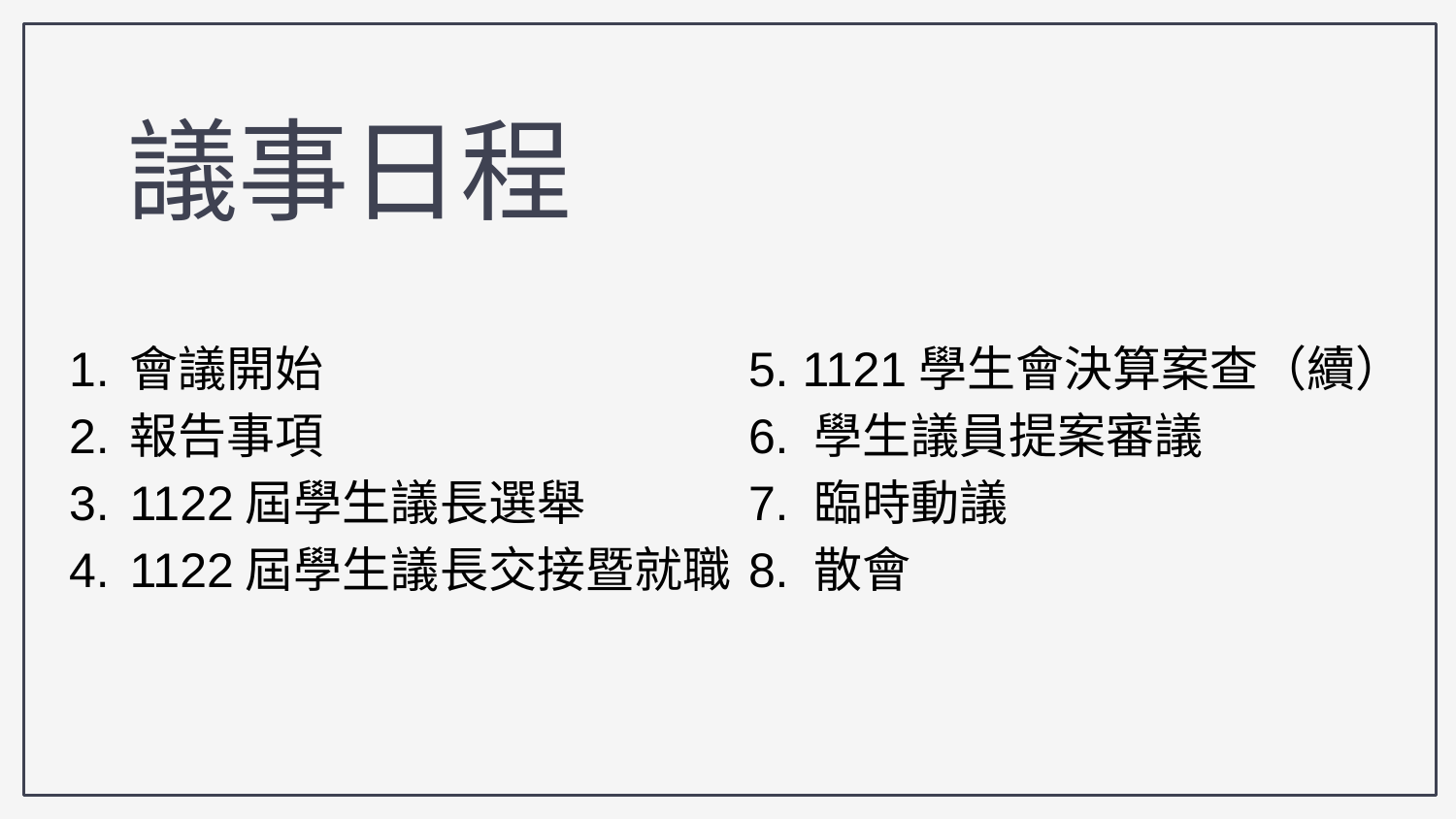

議事日程
會議開始
報告事項
1122屆學生議長選舉
1122屆學生議長交接暨就職

5. 1121學生會決算案查（續）
6. 學生議員提案審議
7. 臨時動議
8. 散會